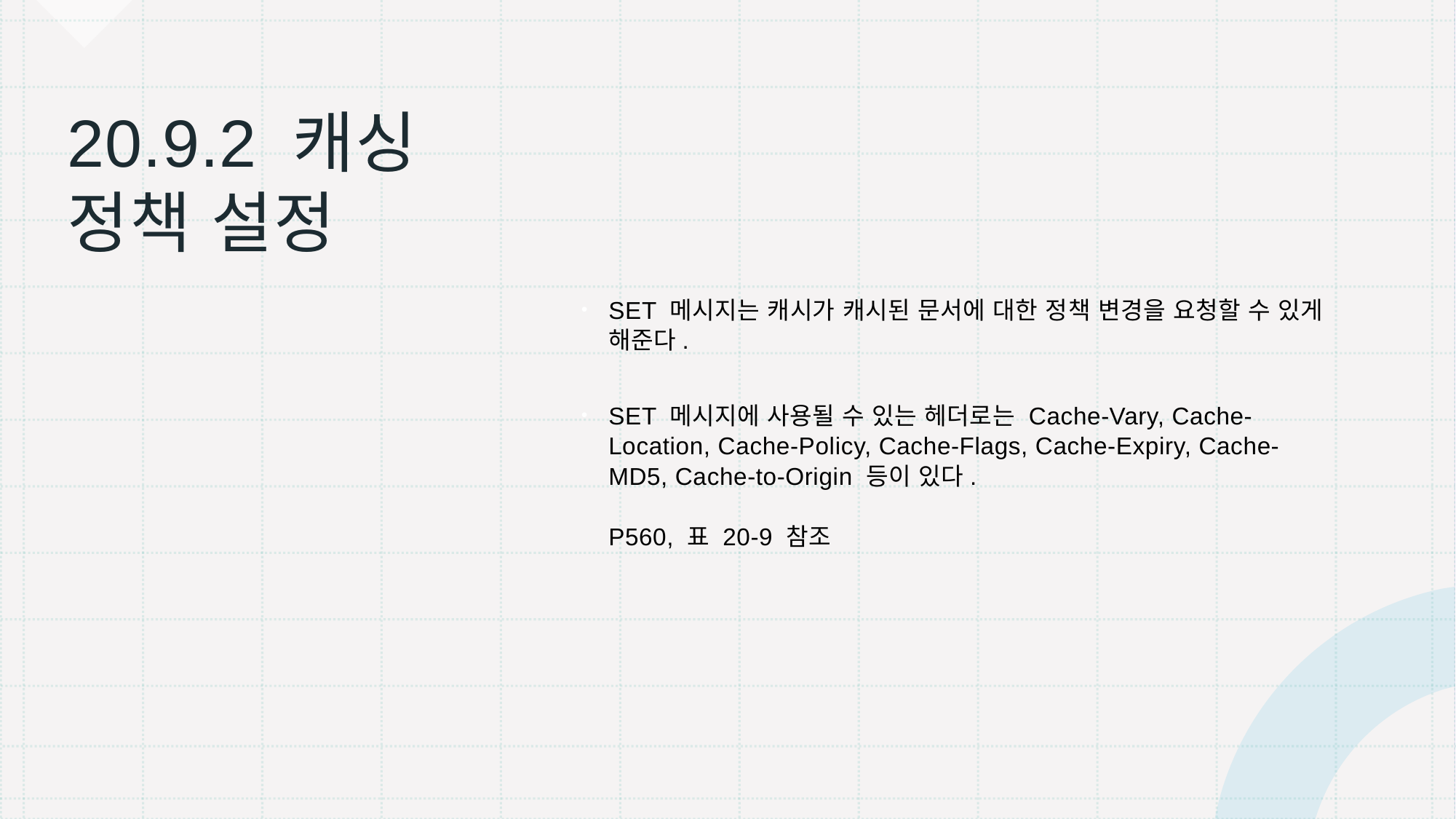

SET 메시지는 캐시가 캐시된 문서에 대한 정책 변경을 요청할 수 있게 해준다.

SET 메시지에 사용될 수 있는 헤더로는 Cache-Vary, Cache-Location, Cache-Policy, Cache-Flags, Cache-Expiry, Cache-MD5, Cache-to-Origin 등이 있다.
P560, 표 20-9 참조
# 20.9.2 캐싱 정책 설정